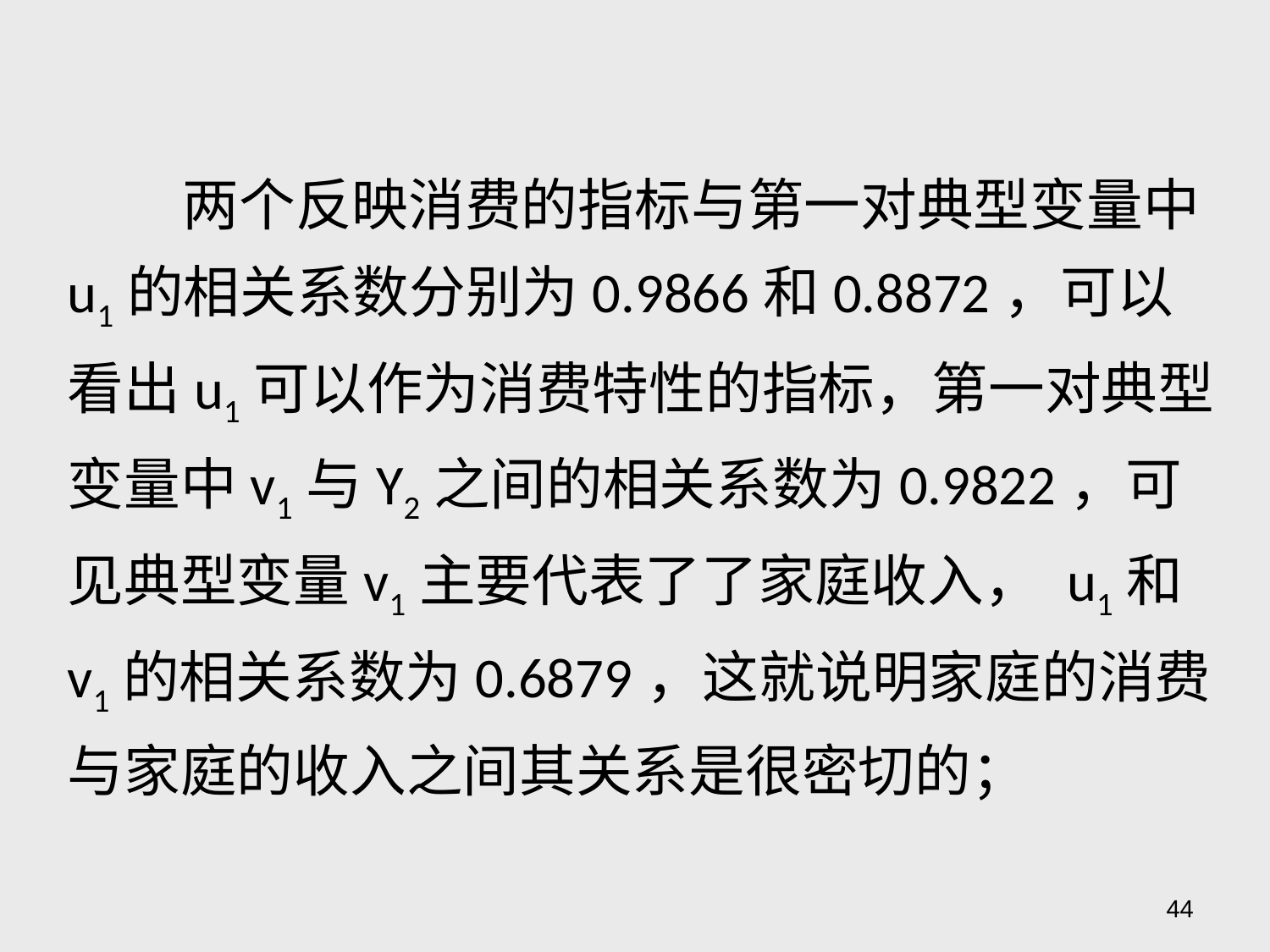

两个反映消费的指标与第一对典型变量中u1的相关系数分别为0.9866和0.8872，可以看出u1可以作为消费特性的指标，第一对典型变量中v1与Y2之间的相关系数为0.9822，可见典型变量v1主要代表了了家庭收入， u1和 v1的相关系数为0.6879，这就说明家庭的消费与家庭的收入之间其关系是很密切的；
44